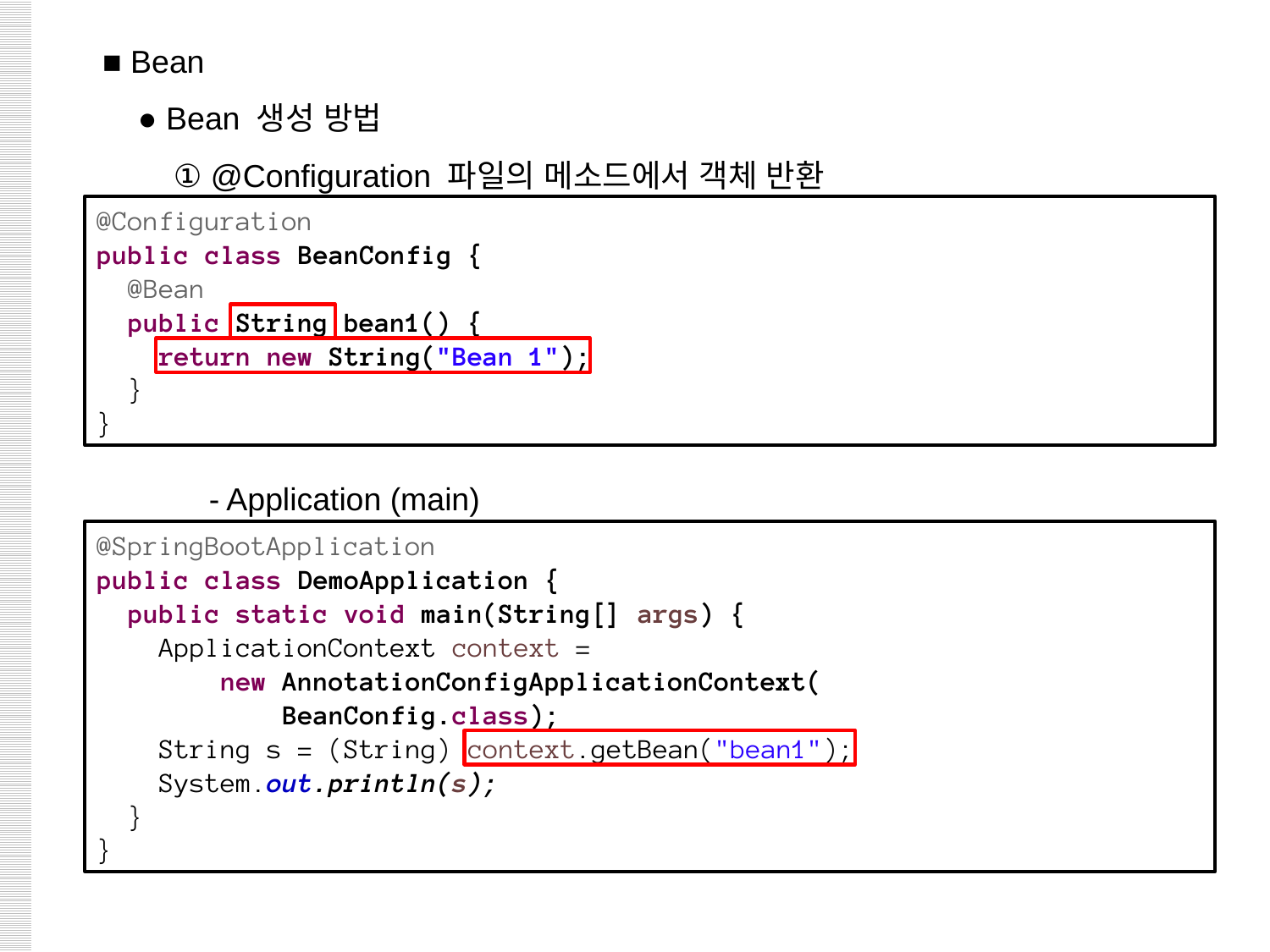

■ Bean
    ● Bean 생성 방법
        ① @Configuration 파일의 메소드에서 객체 반환

            - Application (main)
@Configuration
public class BeanConfig {
  @Bean
  public String bean1() {
    return new String("Bean 1");
  }
}

@SpringBootApplication
public class DemoApplication {
  public static void main(String[] args) {
    ApplicationContext context =
        new AnnotationConfigApplicationContext(
            BeanConfig.class);
    String s = (String) context.getBean("bean1");
    System.out.println(s);
  }
}